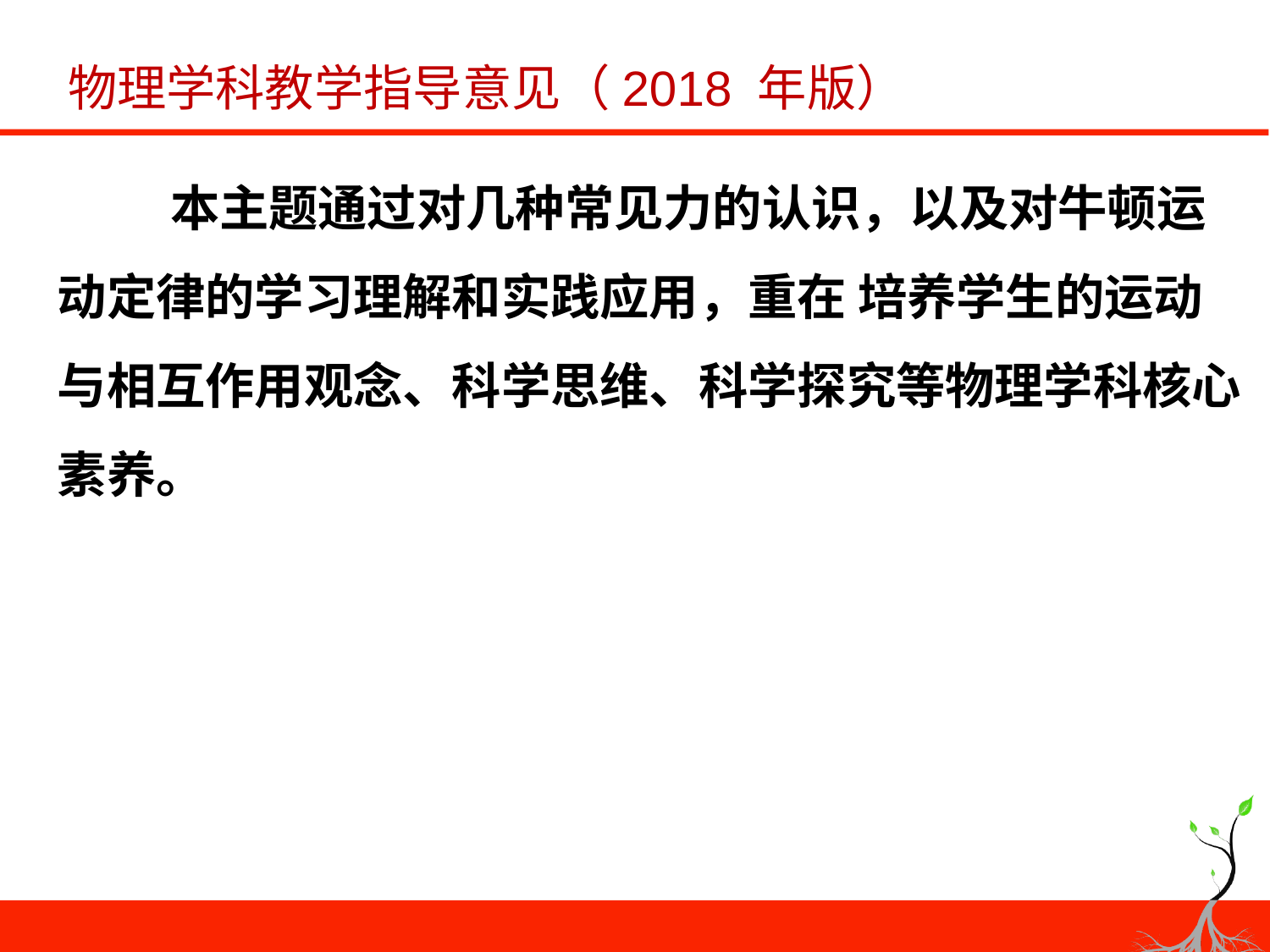

# 物理学科教学指导意见（2018 年版）
         本主题通过对几种常见力的认识，以及对牛顿运动定律的学习理解和实践应用，重在 培养学生的运动与相互作用观念、科学思维、科学探究等物理学科核心素养。